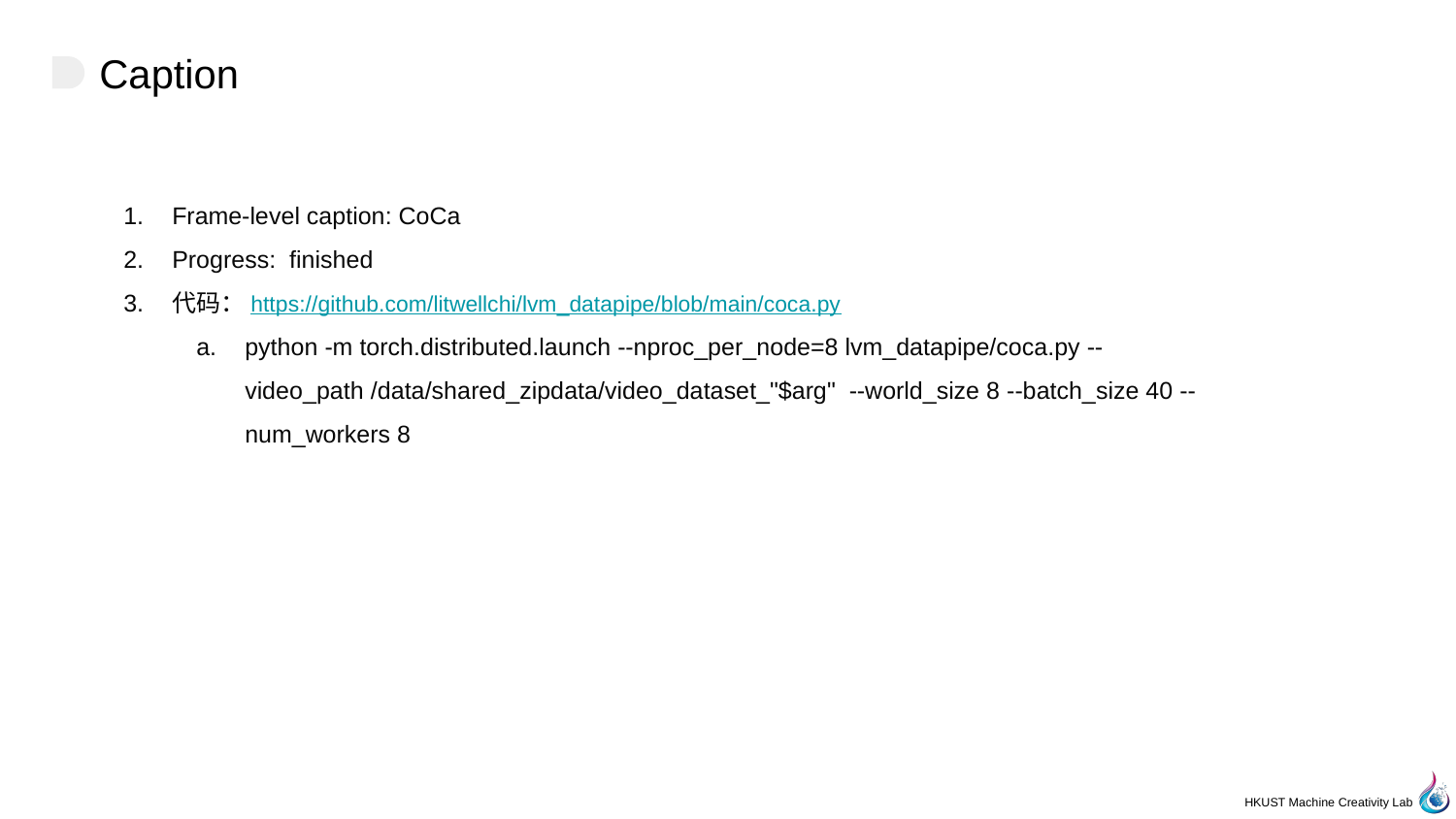

# Caption

Frame-level caption: CoCa
Progress:  finished
代码：https://github.com/litwellchi/lvm_datapipe/blob/main/coca.py
python -m torch.distributed.launch --nproc_per_node=8 lvm_datapipe/coca.py --video_path /data/shared_zipdata/video_dataset_"$arg"  --world_size 8 --batch_size 40 --num_workers 8